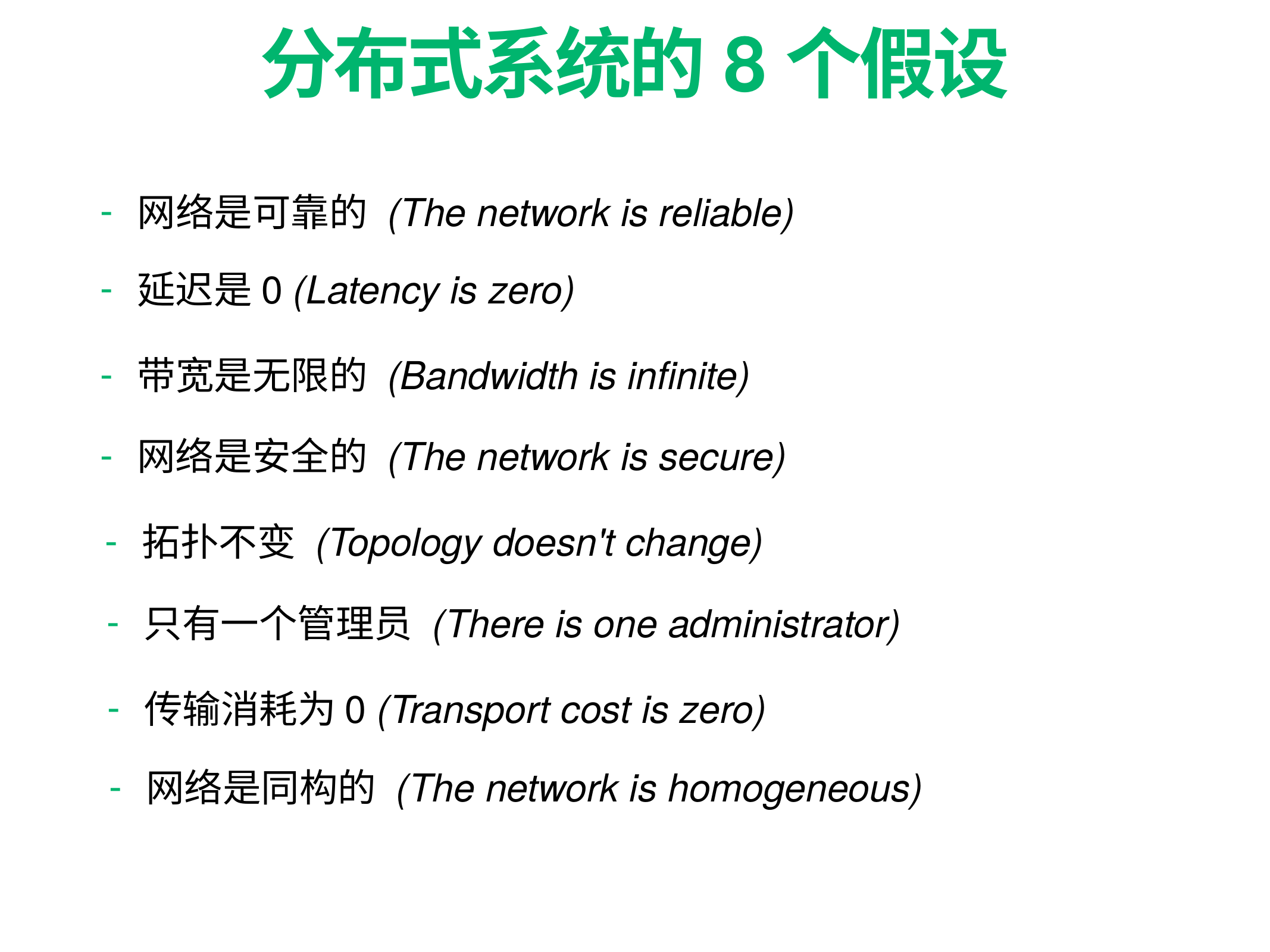

分布式系统的8个假设
网络是可靠的 (The network is reliable)
延迟是0 (Latency is zero)
带宽是无限的 (Bandwidth is infinite)
网络是安全的 (The network is secure)
拓扑不变 (Topology doesn't change)
只有一个管理员 (There is one administrator)
传输消耗为0 (Transport cost is zero)
网络是同构的 (The network is homogeneous)
70